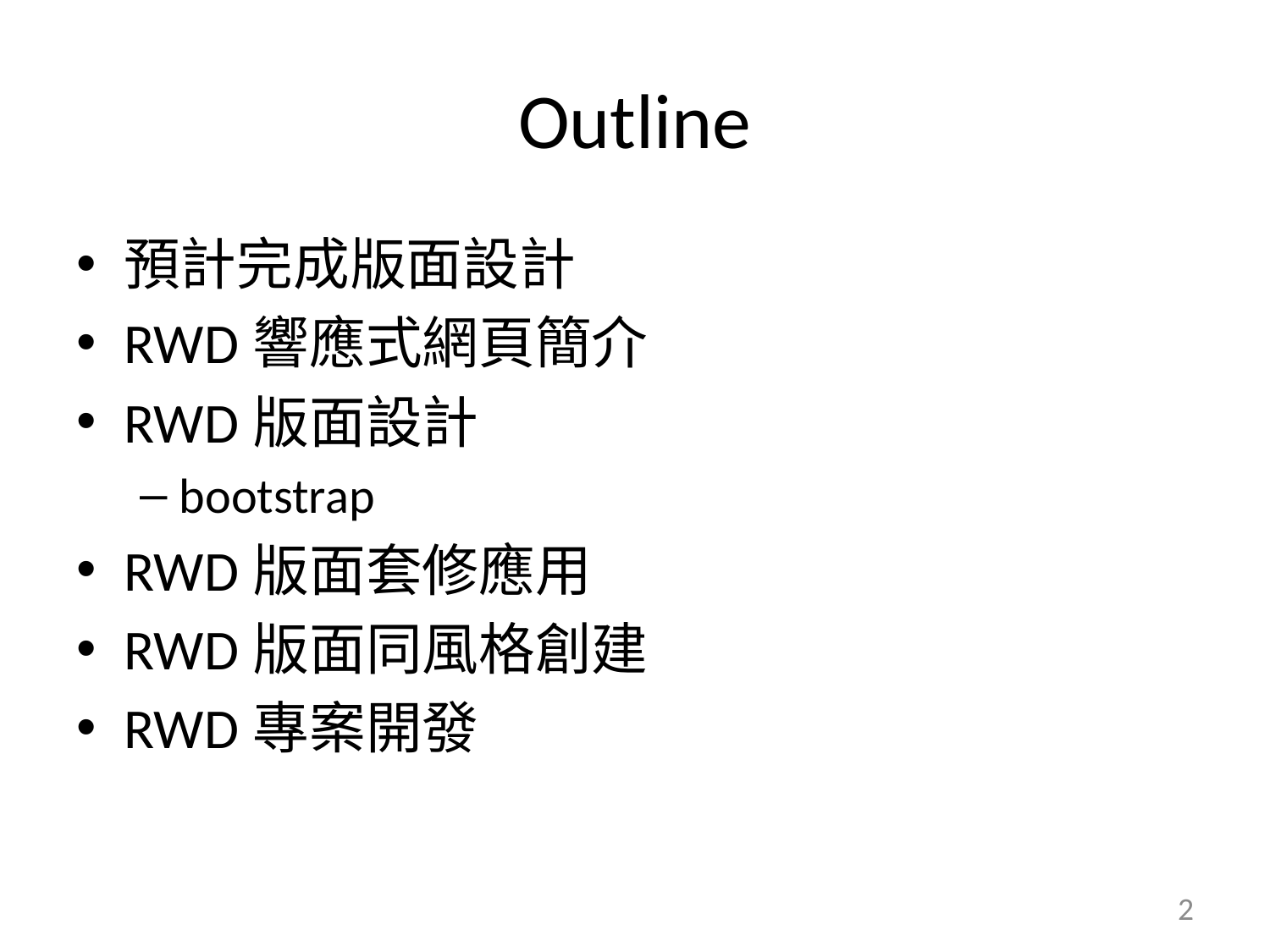

# Outline
預計完成版面設計
RWD響應式網頁簡介
RWD版面設計
bootstrap
RWD版面套修應用
RWD版面同風格創建
RWD專案開發
2